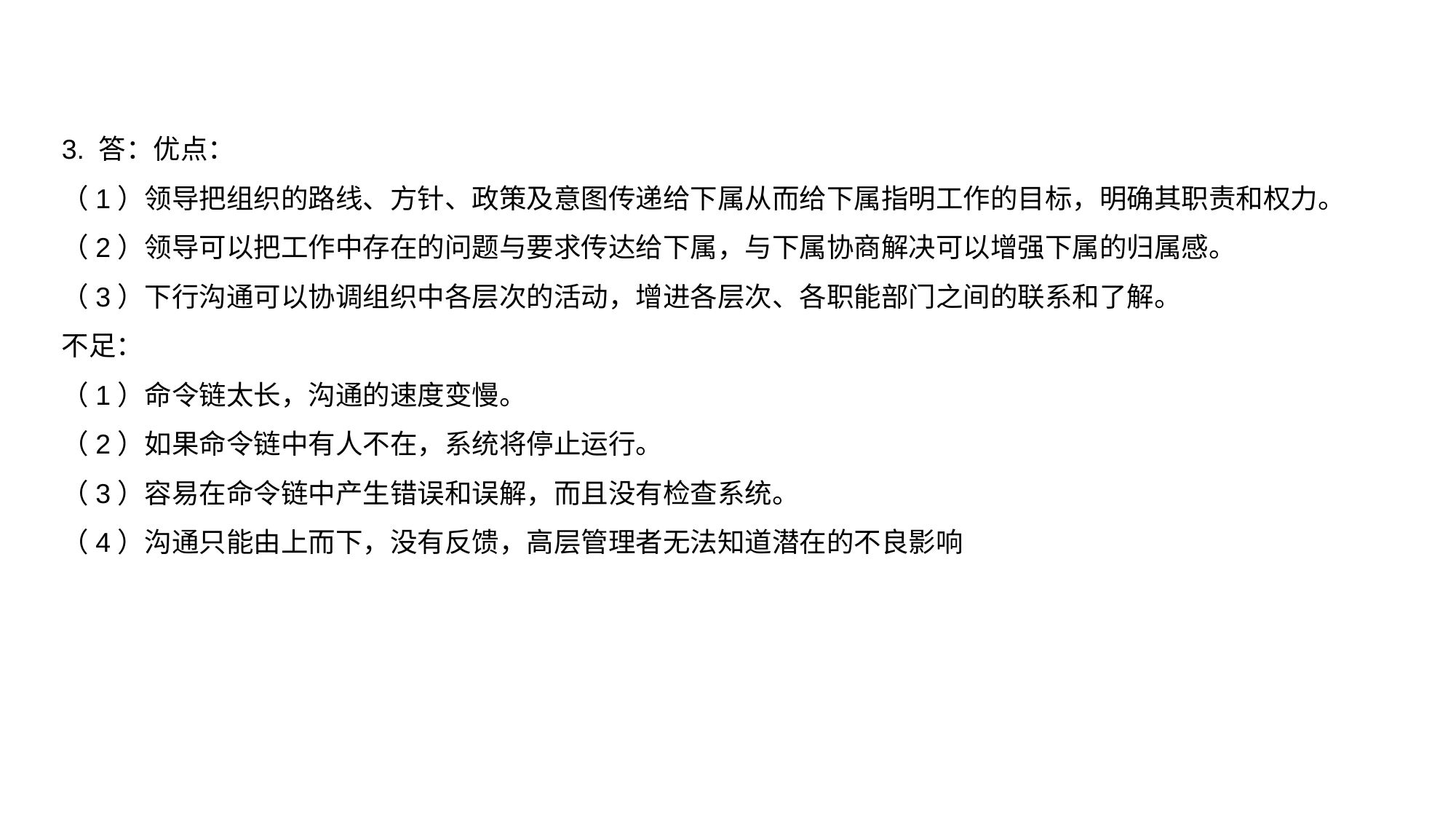

3. 答：优点：
（1）领导把组织的路线、方针、政策及意图传递给下属从而给下属指明工作的目标，明确其职责和权力。
（2）领导可以把工作中存在的问题与要求传达给下属，与下属协商解决可以增强下属的归属感。
（3）下行沟通可以协调组织中各层次的活动，增进各层次、各职能部门之间的联系和了解。
不足：
（1）命令链太长，沟通的速度变慢。
（2）如果命令链中有人不在，系统将停止运行。
（3）容易在命令链中产生错误和误解，而且没有检查系统。
（4）沟通只能由上而下，没有反馈，高层管理者无法知道潜在的不良影响